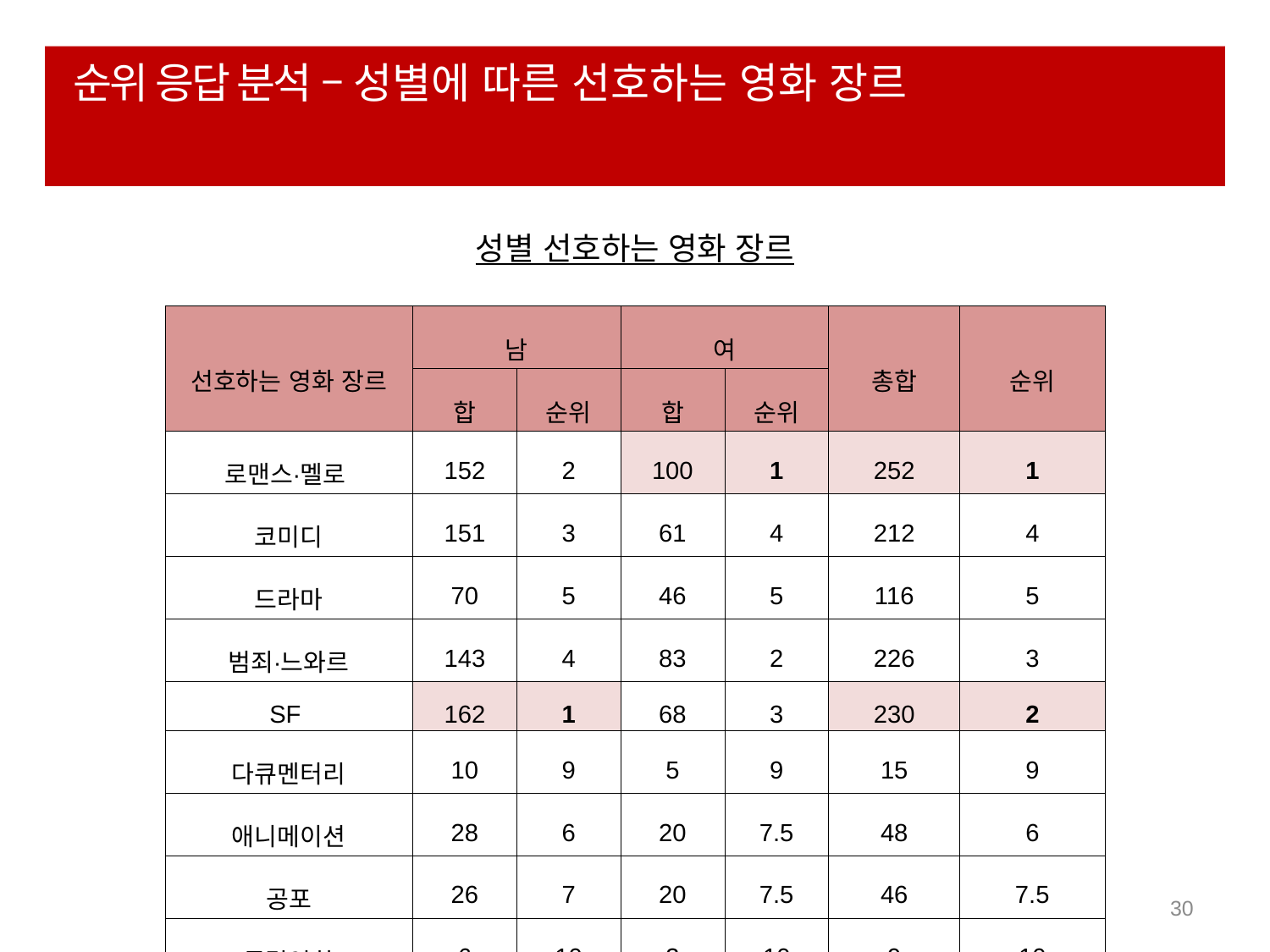

# 순위 응답 분석 – 성별에 따른 선호하는 영화 장르
성별 선호하는 영화 장르
| 선호하는 영화 장르 | 남 |  | 여 |  | 총합 | 순위 |
| --- | --- | --- | --- | --- | --- | --- |
|  | 합 | 순위 | 합 | 순위 |  |  |
| 로맨스∙멜로 | 152 | 2 | 100 | 1 | 252 | 1 |
| 코미디 | 151 | 3 | 61 | 4 | 212 | 4 |
| 드라마 | 70 | 5 | 46 | 5 | 116 | 5 |
| 범죄∙느와르 | 143 | 4 | 83 | 2 | 226 | 3 |
| SF | 162 | 1 | 68 | 3 | 230 | 2 |
| 다큐멘터리 | 10 | 9 | 5 | 9 | 15 | 9 |
| 애니메이션 | 28 | 6 | 20 | 7.5 | 48 | 6 |
| 공포 | 26 | 7 | 20 | 7.5 | 46 | 7.5 |
| 독립영화 | 6 | 10 | 3 | 10 | 9 | 10 |
| 기타 | 20 | 8 | 26 | 6 | 46 | 7.5 |
30
알 수 없는 작성자 님의 이 사진에는 CC BY-SA 라이선스가 적용됩니다.